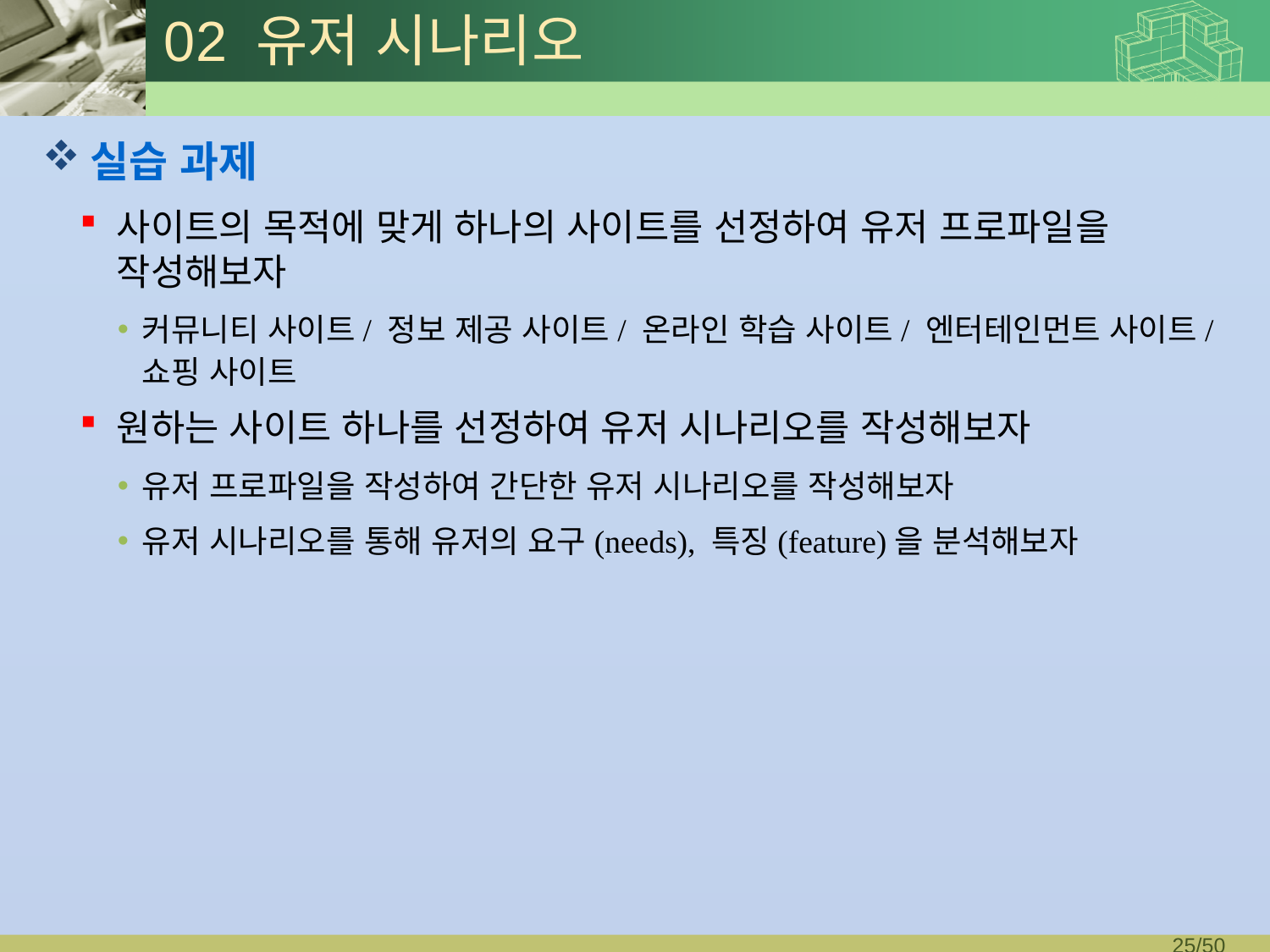

# 02 유저 시나리오
실습 과제
사이트의 목적에 맞게 하나의 사이트를 선정하여 유저 프로파일을 작성해보자
커뮤니티 사이트/ 정보 제공 사이트/ 온라인 학습 사이트/ 엔터테인먼트 사이트/ 쇼핑 사이트
원하는 사이트 하나를 선정하여 유저 시나리오를 작성해보자
유저 프로파일을 작성하여 간단한 유저 시나리오를 작성해보자
유저 시나리오를 통해 유저의 요구(needs), 특징(feature)을 분석해보자